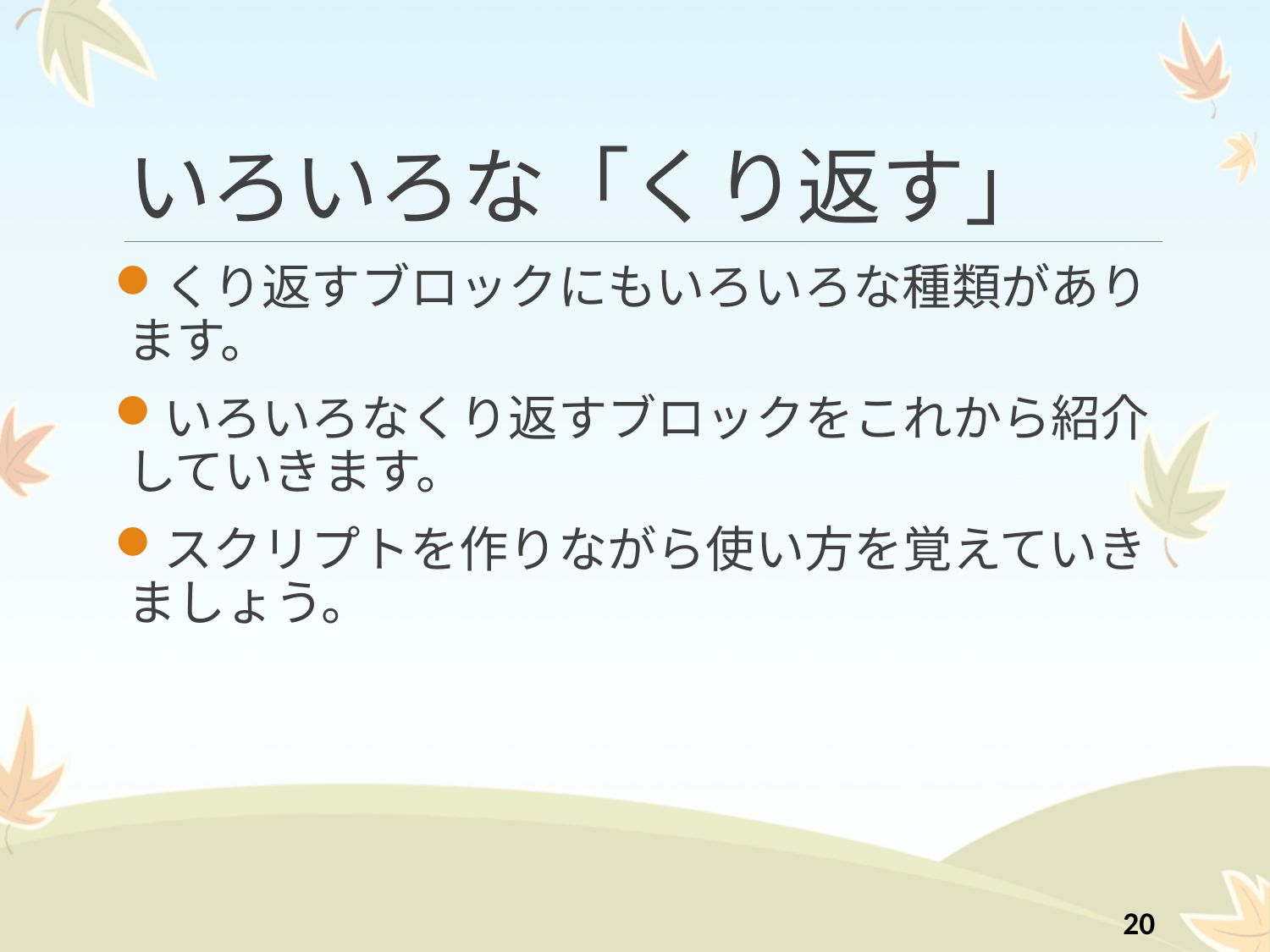

# いろいろな「くり返す」
くり返すブロックにもいろいろな種類があります。
いろいろなくり返すブロックをこれから紹介していきます。
スクリプトを作りながら使い方を覚えていきましょう。
20